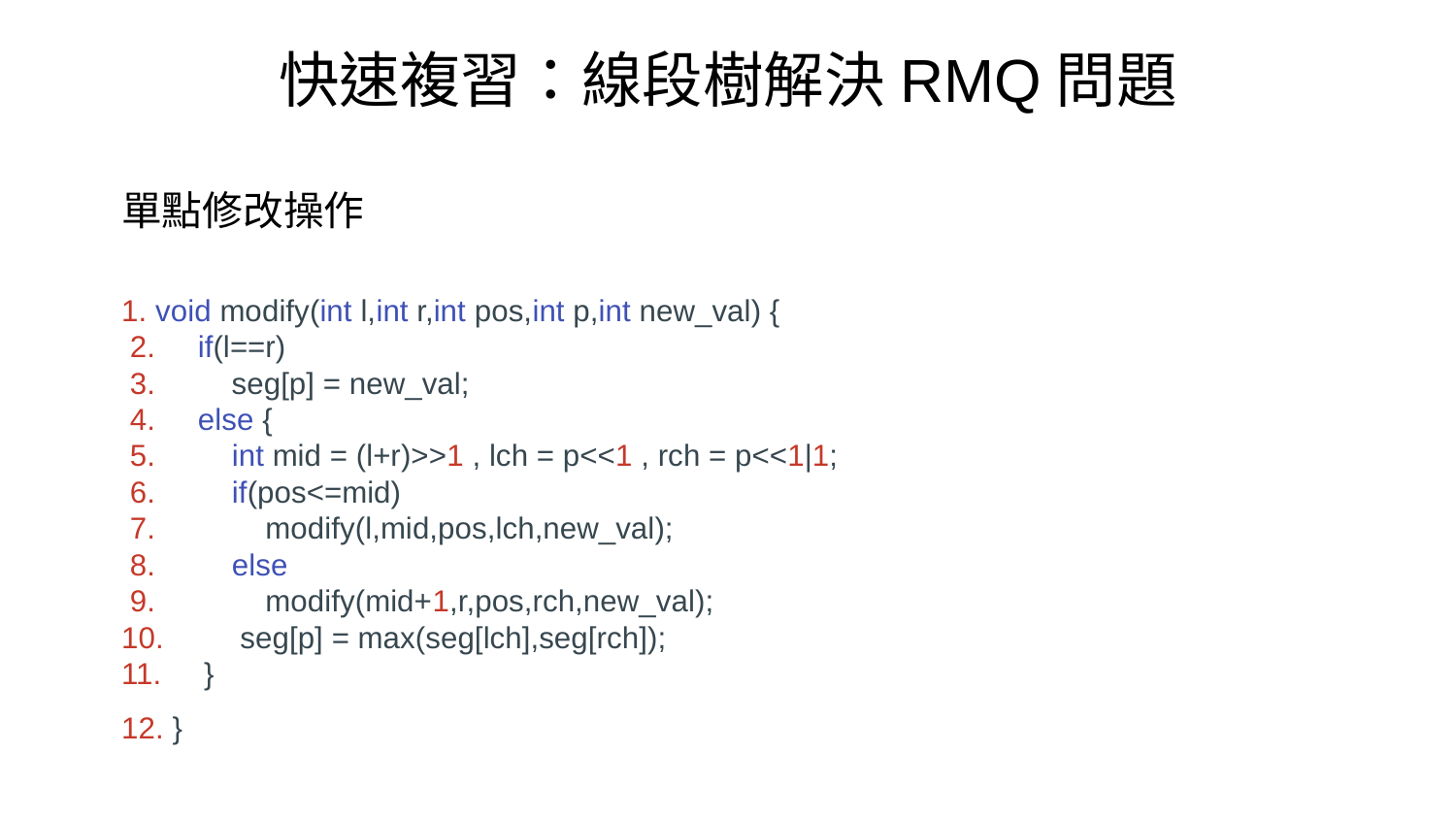

快速複習：線段樹解決RMQ問題
單點修改操作
1. void modify(int l,int r,int pos,int p,int new_val) {
 2.     if(l==r)
 3.         seg[p] = new_val;
 4.     else {
 5.         int mid = (l+r)>>1 , lch = p<<1 , rch = p<<1|1;
 6.         if(pos<=mid)
 7.             modify(l,mid,pos,lch,new_val);
 8.         else
 9.             modify(mid+1,r,pos,rch,new_val);
10.         seg[p] = max(seg[lch],seg[rch]);
11.     }
12. }